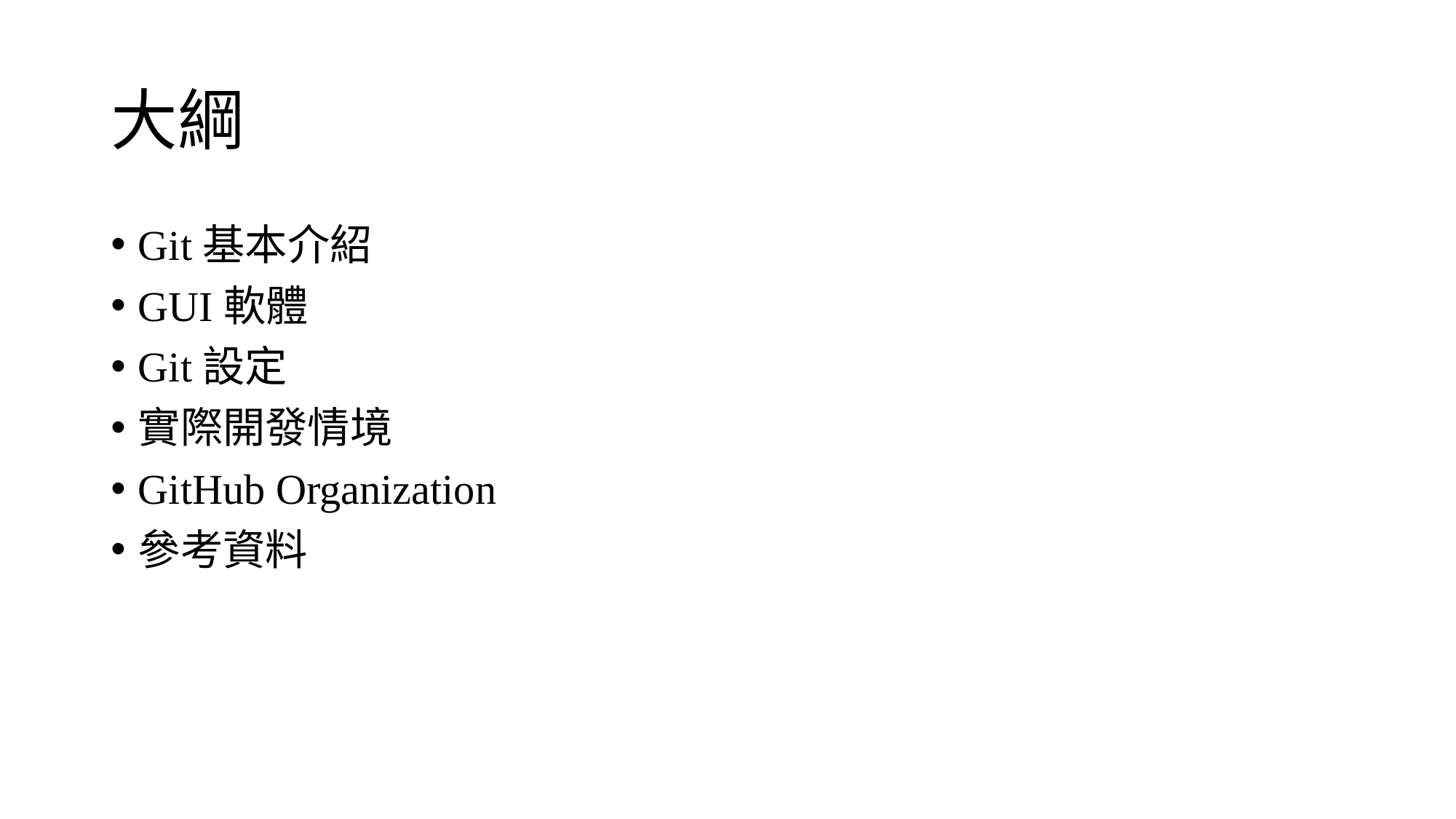

# 大綱
Git基本介紹
GUI軟體
Git設定
實際開發情境
GitHub Organization
參考資料